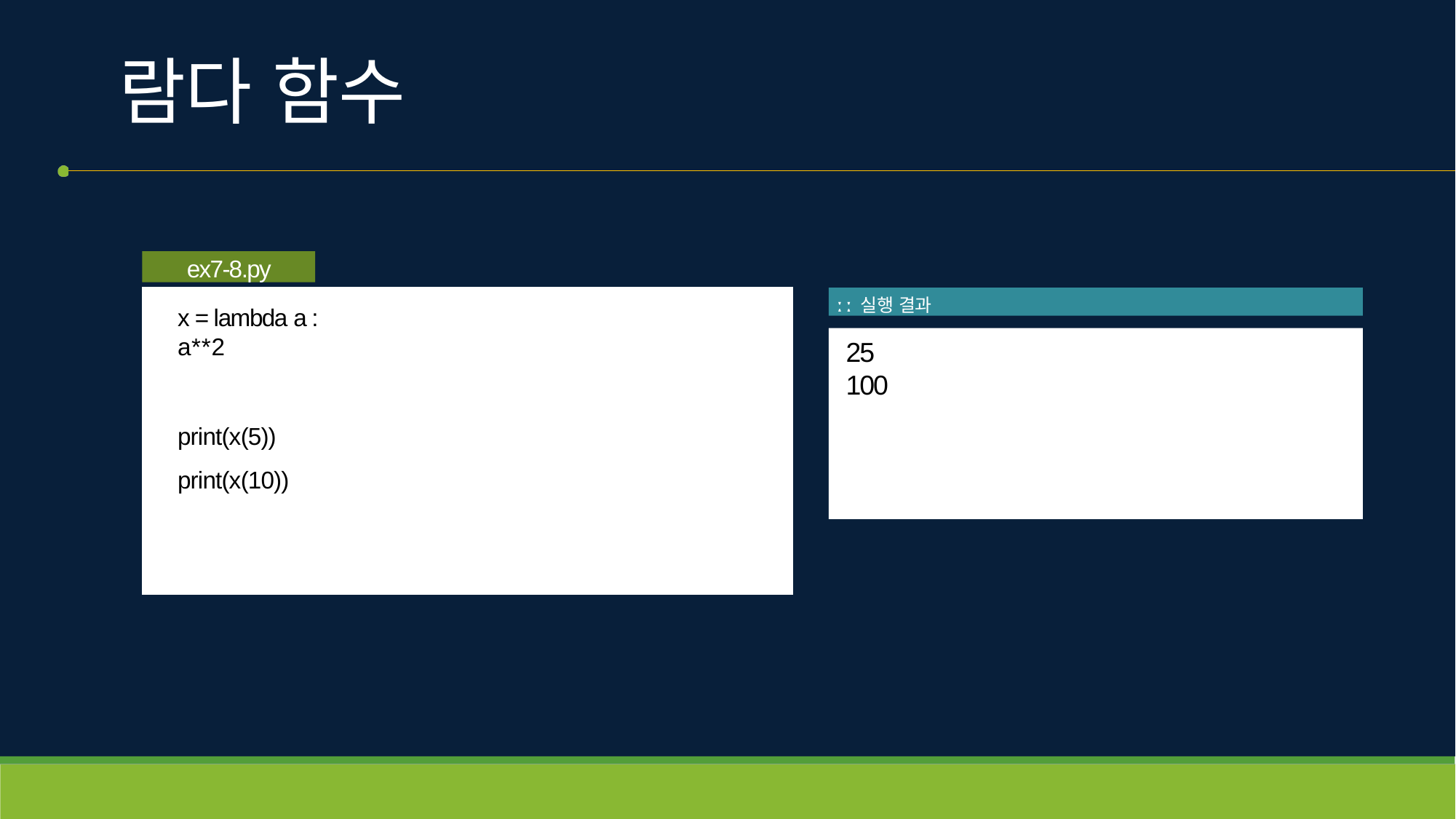

# 람다 함수

ex7-8.py

ː ː 실행 결과
x = lambda a : a**2

print(x(5))
print(x(10))

25
100